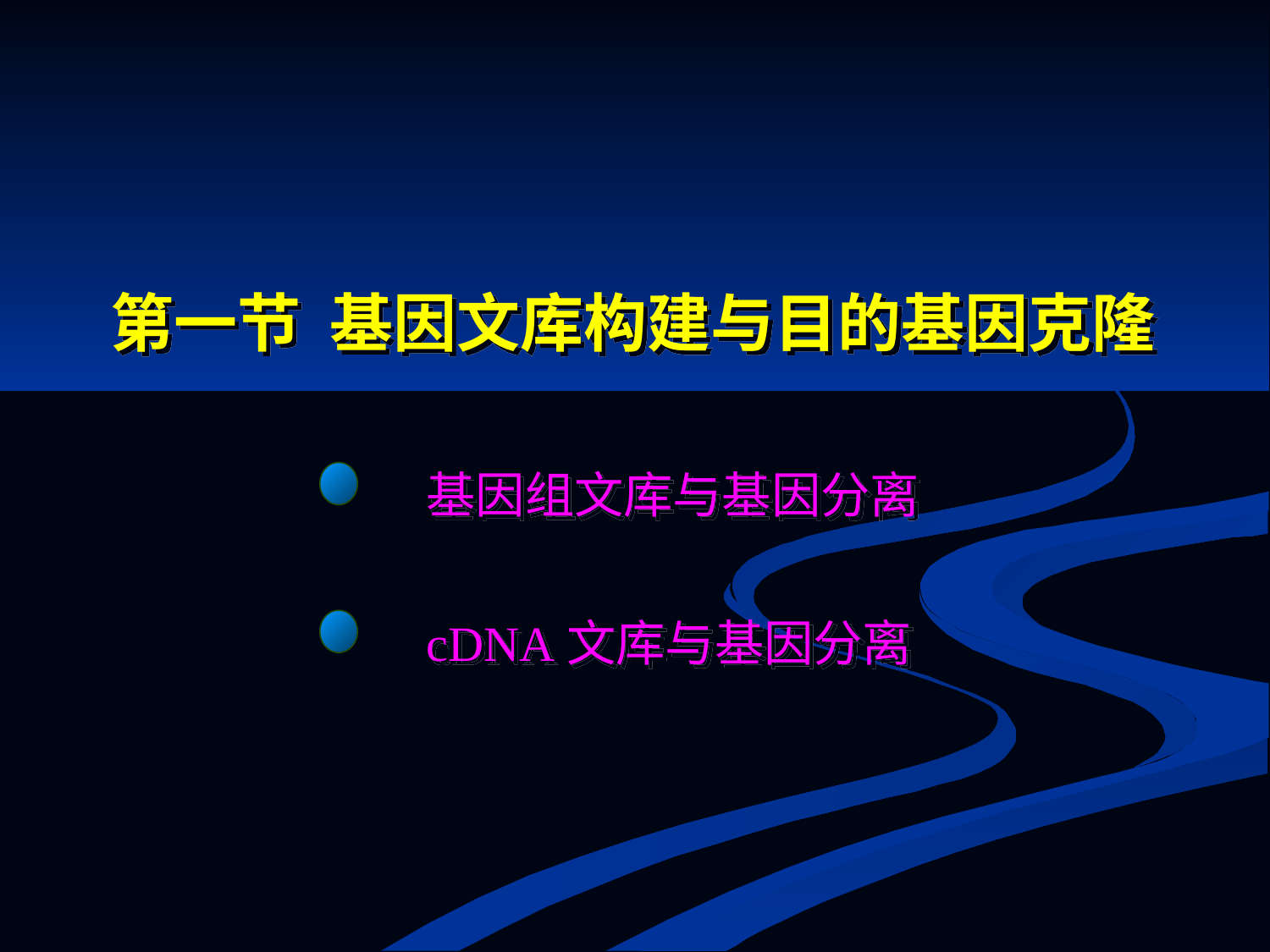

第一节  基因文库构建与目的基因克隆
基因组文库与基因分离

cDNA文库与基因分离